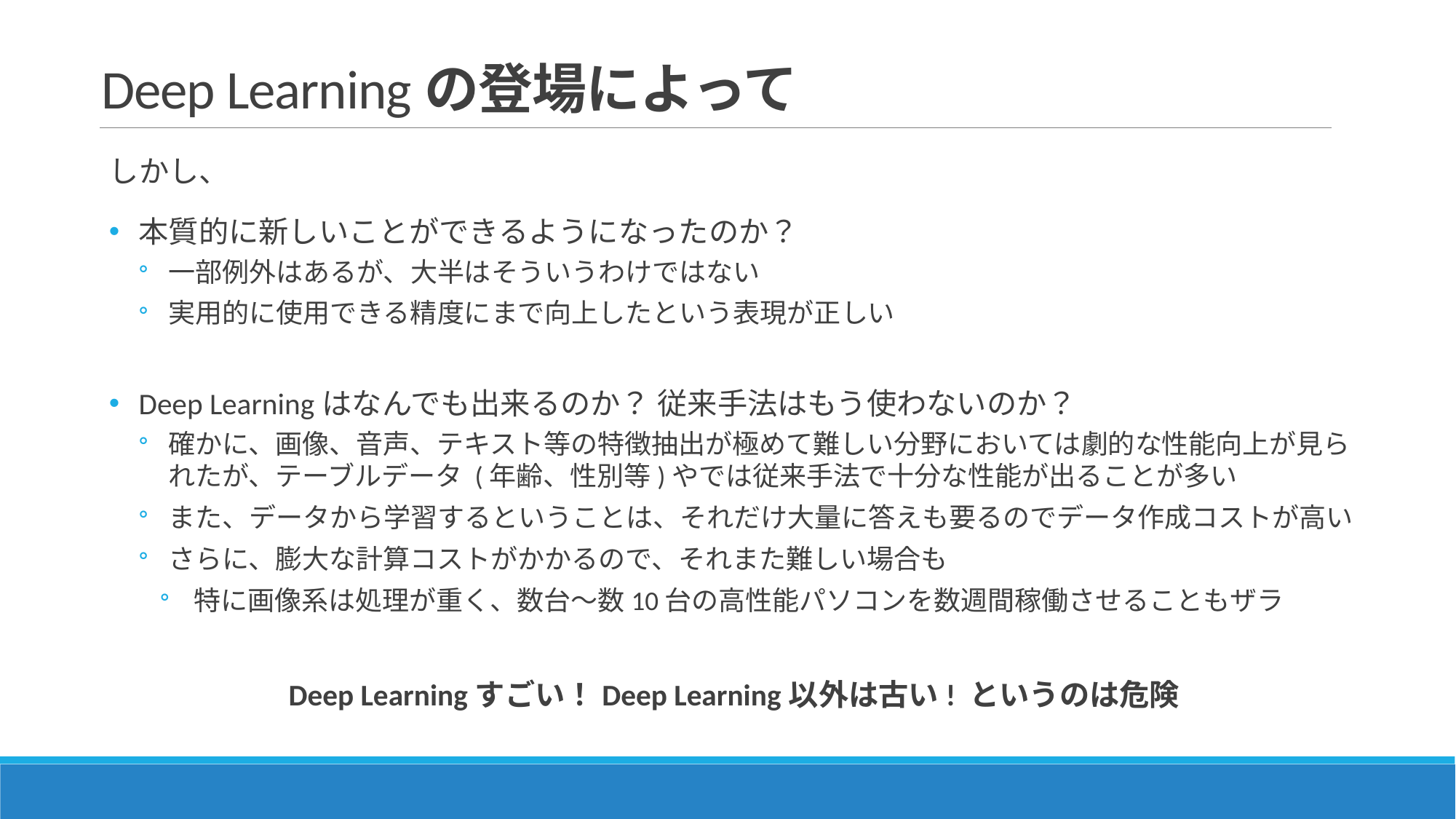

# Deep Learningの登場によって
しかし、
本質的に新しいことができるようになったのか？
一部例外はあるが、大半はそういうわけではない
実用的に使用できる精度にまで向上したという表現が正しい
Deep Learningはなんでも出来るのか？ 従来手法はもう使わないのか？
確かに、画像、音声、テキスト等の特徴抽出が極めて難しい分野においては劇的な性能向上が見られたが、テーブルデータ (年齢、性別等)やでは従来手法で十分な性能が出ることが多い
また、データから学習するということは、それだけ大量に答えも要るのでデータ作成コストが高い
さらに、膨大な計算コストがかかるので、それまた難しい場合も
特に画像系は処理が重く、数台〜数10台の高性能パソコンを数週間稼働させることもザラ
Deep Learningすごい！Deep Learning以外は古い! というのは危険